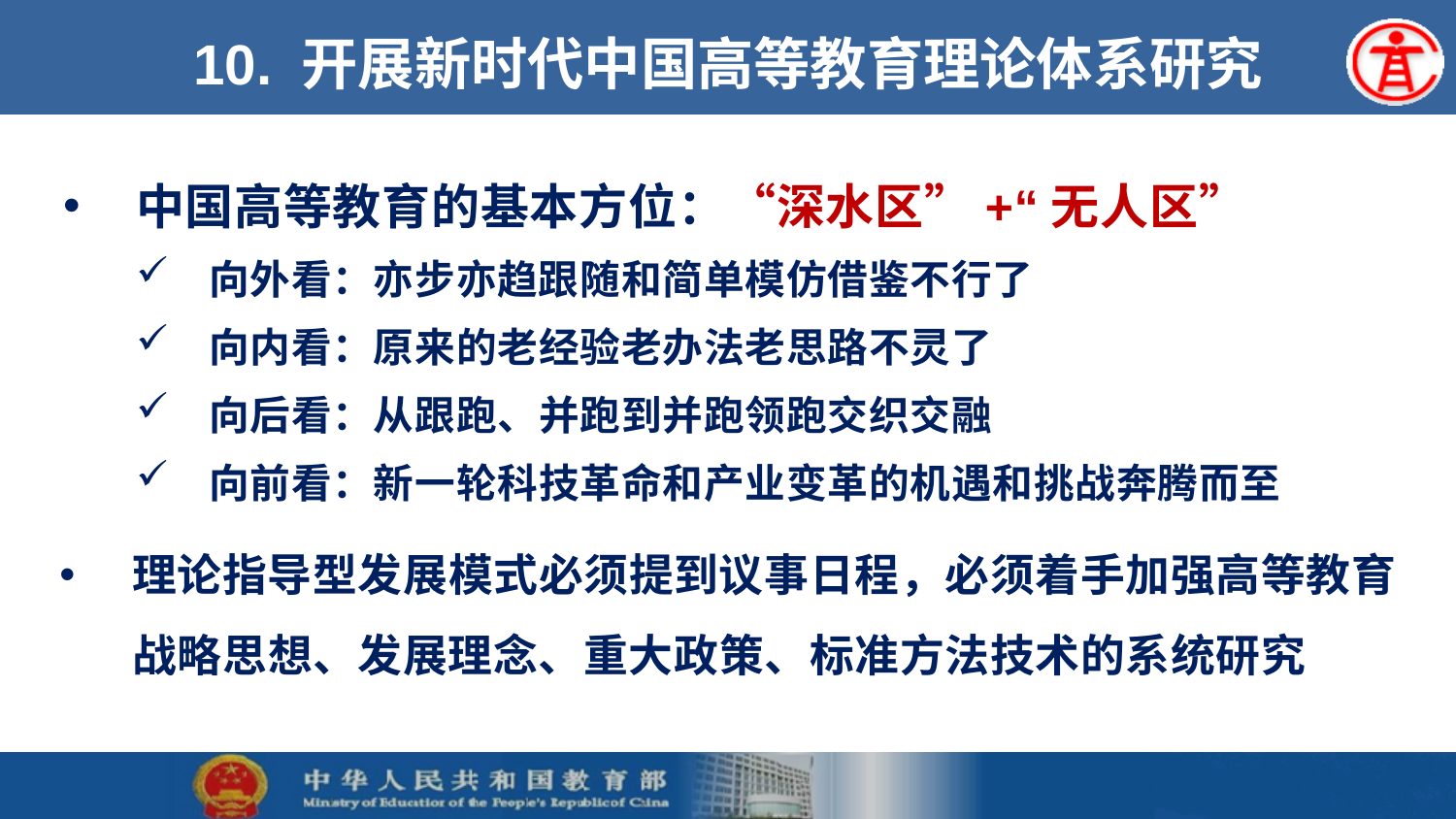

# 10. 开展新时代中国高等教育理论体系研究
中国高等教育的基本方位：“深水区”+“无人区”
向外看：亦步亦趋跟随和简单模仿借鉴不行了
向内看：原来的老经验老办法老思路不灵了
向后看：从跟跑、并跑到并跑领跑交织交融
向前看：新一轮科技革命和产业变革的机遇和挑战奔腾而至
理论指导型发展模式必须提到议事日程，必须着手加强高等教育战略思想、发展理念、重大政策、标准方法技术的系统研究